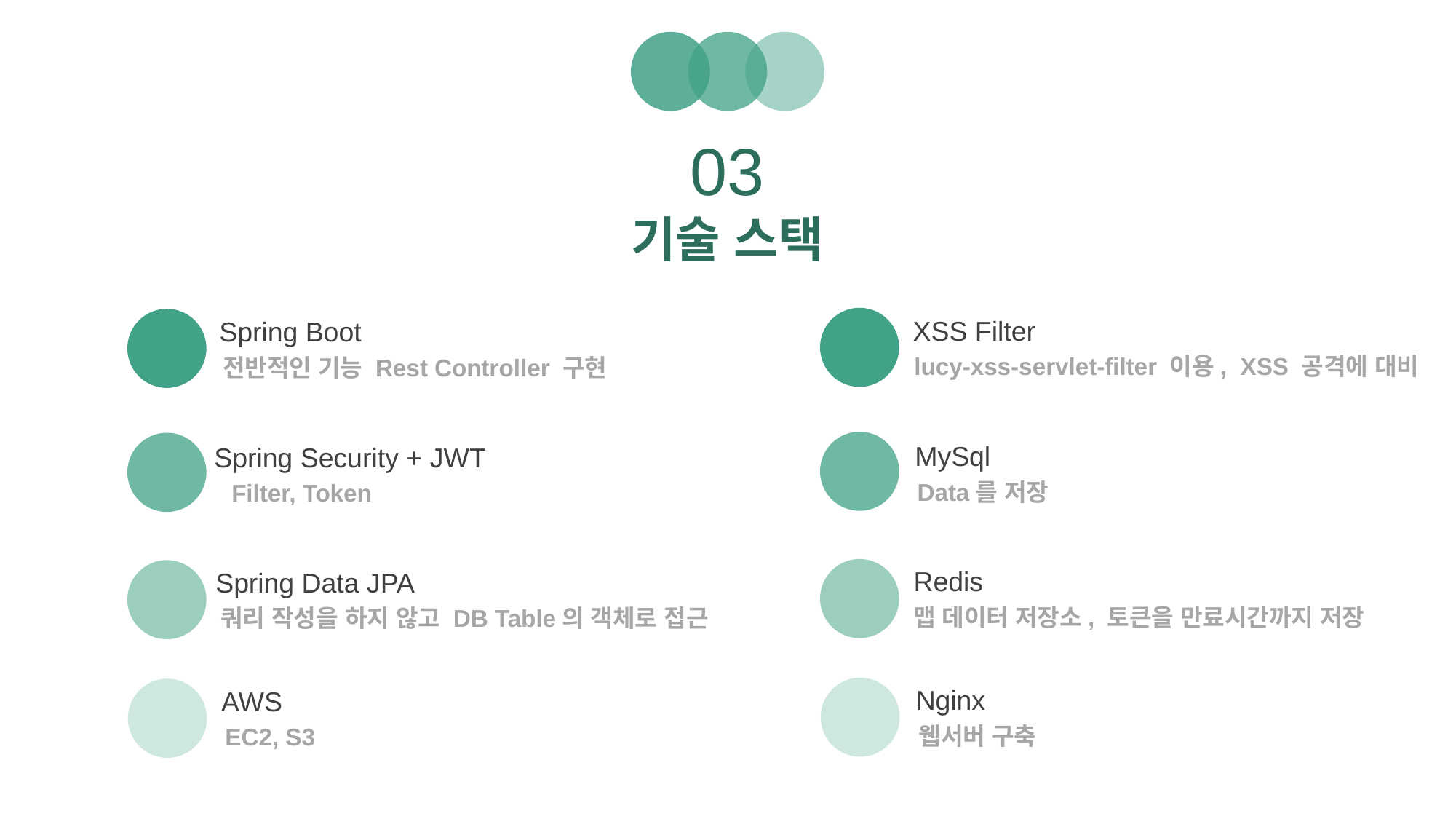

03
기술 스택

XSS Filter
lucy-xss-servlet-filter 이용,  XSS 공격에 대비

Spring Boot
전반적인 기능 Rest Controller 구현

MySql
Spring Security + JWT
Data를 저장
Filter, Token

Redis

Spring Data JPA
맵 데이터 저장소, 토큰을 만료시간까지 저장
쿼리 작성을 하지 않고 DB Table의 객체로 접근

Nginx

AWS
웹서버 구축
EC2, S3